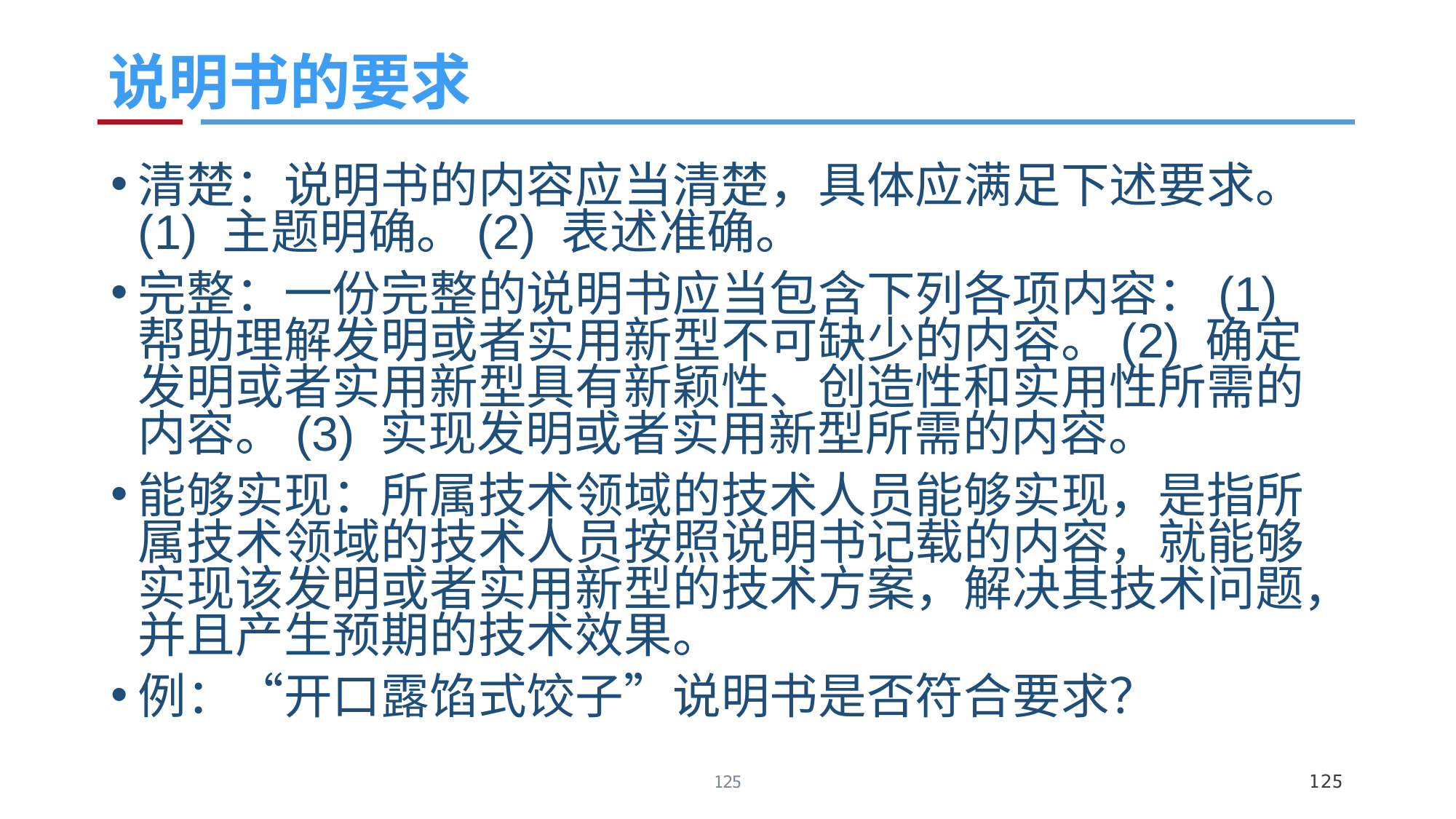

# 说明书的要求
清楚：说明书的内容应当清楚，具体应满足下述要求。(1) 主题明确。(2) 表述准确。
完整：一份完整的说明书应当包含下列各项内容：(1) 帮助理解发明或者实用新型不可缺少的内容。(2) 确定发明或者实用新型具有新颖性、创造性和实用性所需的内容。(3) 实现发明或者实用新型所需的内容。
能够实现：所属技术领域的技术人员能够实现，是指所属技术领域的技术人员按照说明书记载的内容，就能够实现该发明或者实用新型的技术方案，解决其技术问题，并且产生预期的技术效果。
例：“开口露馅式饺子”说明书是否符合要求？

125
125